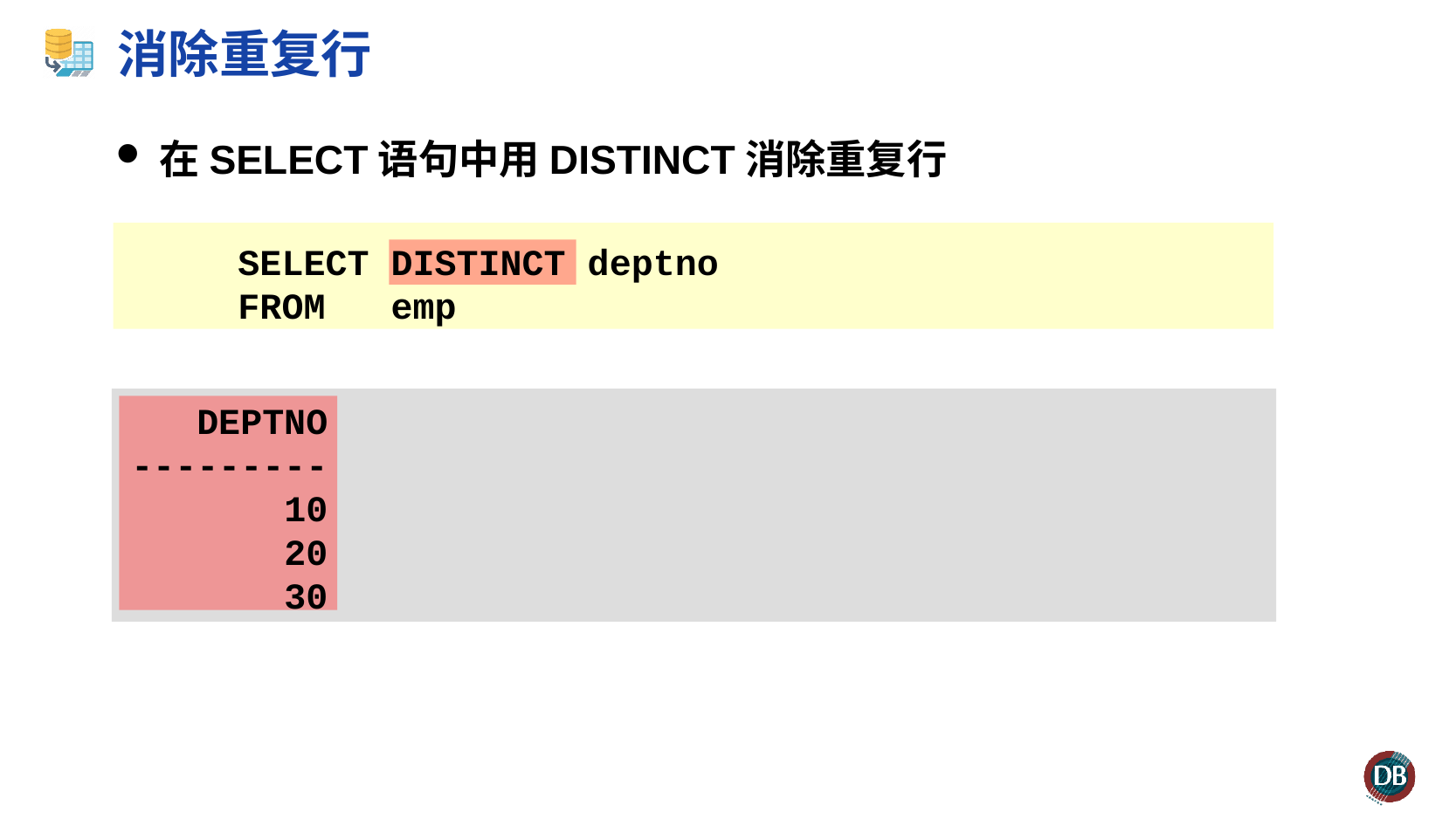

# 消除重复行
在SELECT语句中用DISTINCT消除重复行

     SELECT DISTINCT deptno
     FROM   emp

   DEPTNO
---------
       10
       20
       30